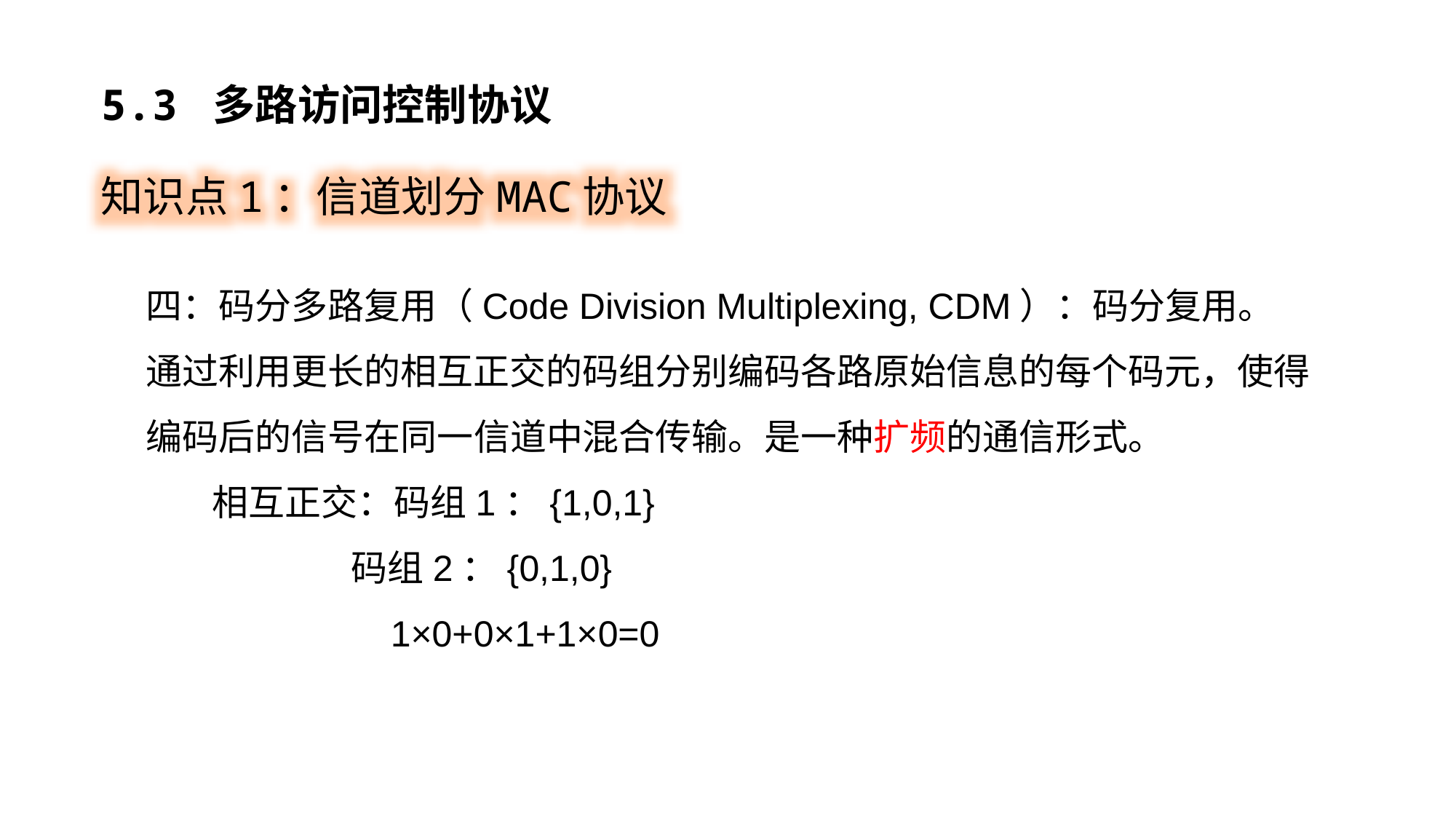

5.3 多路访问控制协议
知识点1：信道划分MAC协议
四：码分多路复用（Code Division Multiplexing, CDM）：码分复用。
通过利用更长的相互正交的码组分别编码各路原始信息的每个码元，使得编码后的信号在同一信道中混合传输。是一种扩频的通信形式。
       相互正交：码组1：{1,0,1}
                        码组2：{0,1,0}
                        1×0+0×1+1×0=0